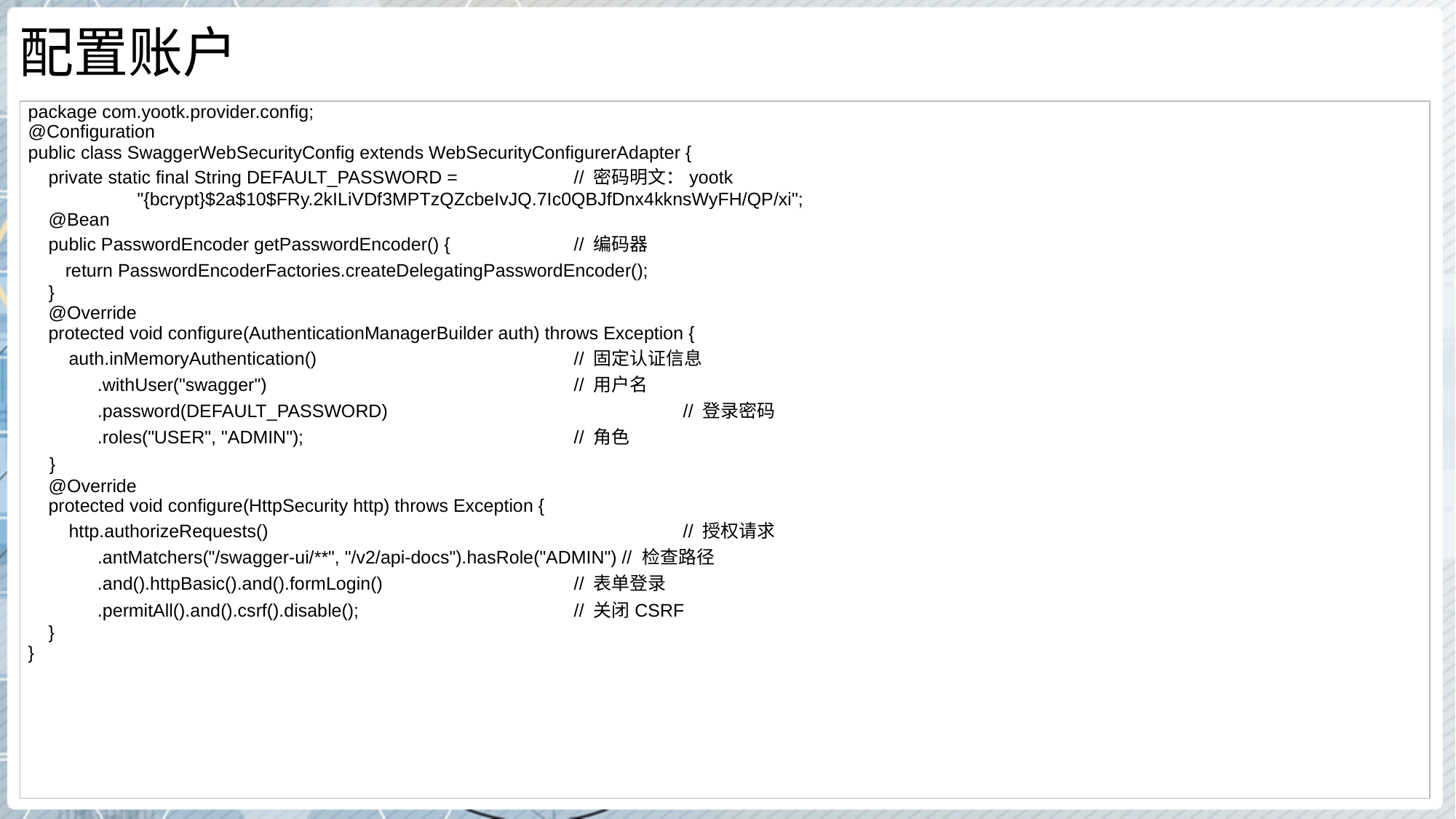

# 配置账户
| package com.yootk.provider.config; @Configuration public class SwaggerWebSecurityConfig extends WebSecurityConfigurerAdapter { private static final String DEFAULT\_PASSWORD = // 密码明文：yootk "{bcrypt}$2a$10$FRy.2kILiVDf3MPTzQZcbeIvJQ.7Ic0QBJfDnx4kknsWyFH/QP/xi"; @Bean public PasswordEncoder getPasswordEncoder() { // 编码器 return PasswordEncoderFactories.createDelegatingPasswordEncoder(); } @Override protected void configure(AuthenticationManagerBuilder auth) throws Exception { auth.inMemoryAuthentication() // 固定认证信息 .withUser("swagger") // 用户名 .password(DEFAULT\_PASSWORD) // 登录密码 .roles("USER", "ADMIN"); // 角色 } @Override protected void configure(HttpSecurity http) throws Exception { http.authorizeRequests() // 授权请求 .antMatchers("/swagger-ui/\*\*", "/v2/api-docs").hasRole("ADMIN") // 检查路径 .and().httpBasic().and().formLogin() // 表单登录 .permitAll().and().csrf().disable(); // 关闭CSRF } } |
| --- |